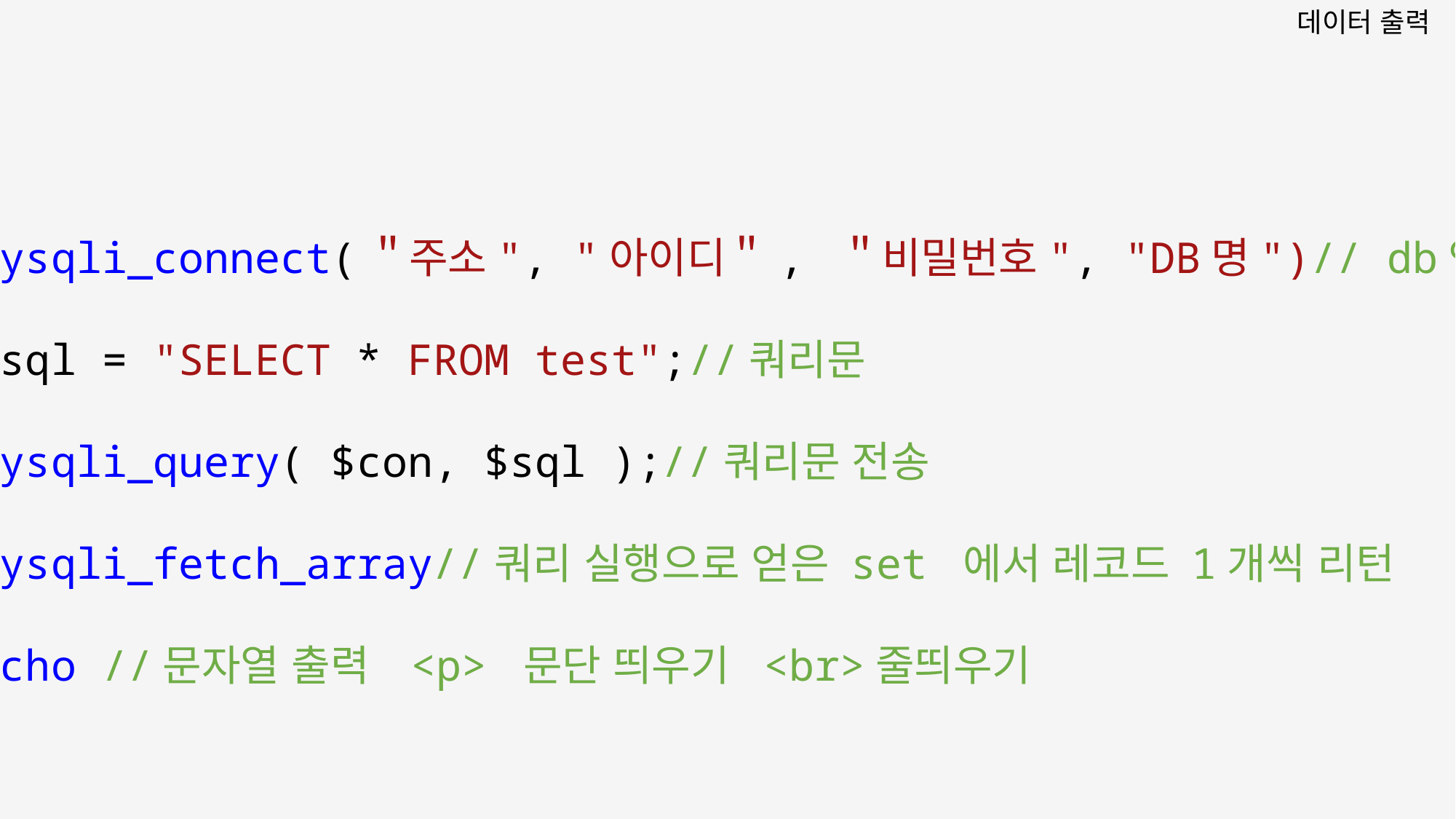

데이터 출력
mysqli_connect(＂주소", "아이디＂, ＂비밀번호", "DB명")// db연결
$sql = "SELECT * FROM test";//쿼리문
mysqli_query( $con, $sql );//쿼리문 전송
mysqli_fetch_array//쿼리 실행으로 얻은 set 에서 레코드 1개씩 리턴
echo //문자열 출력	<p> 문단 띄우기  <br>줄띄우기